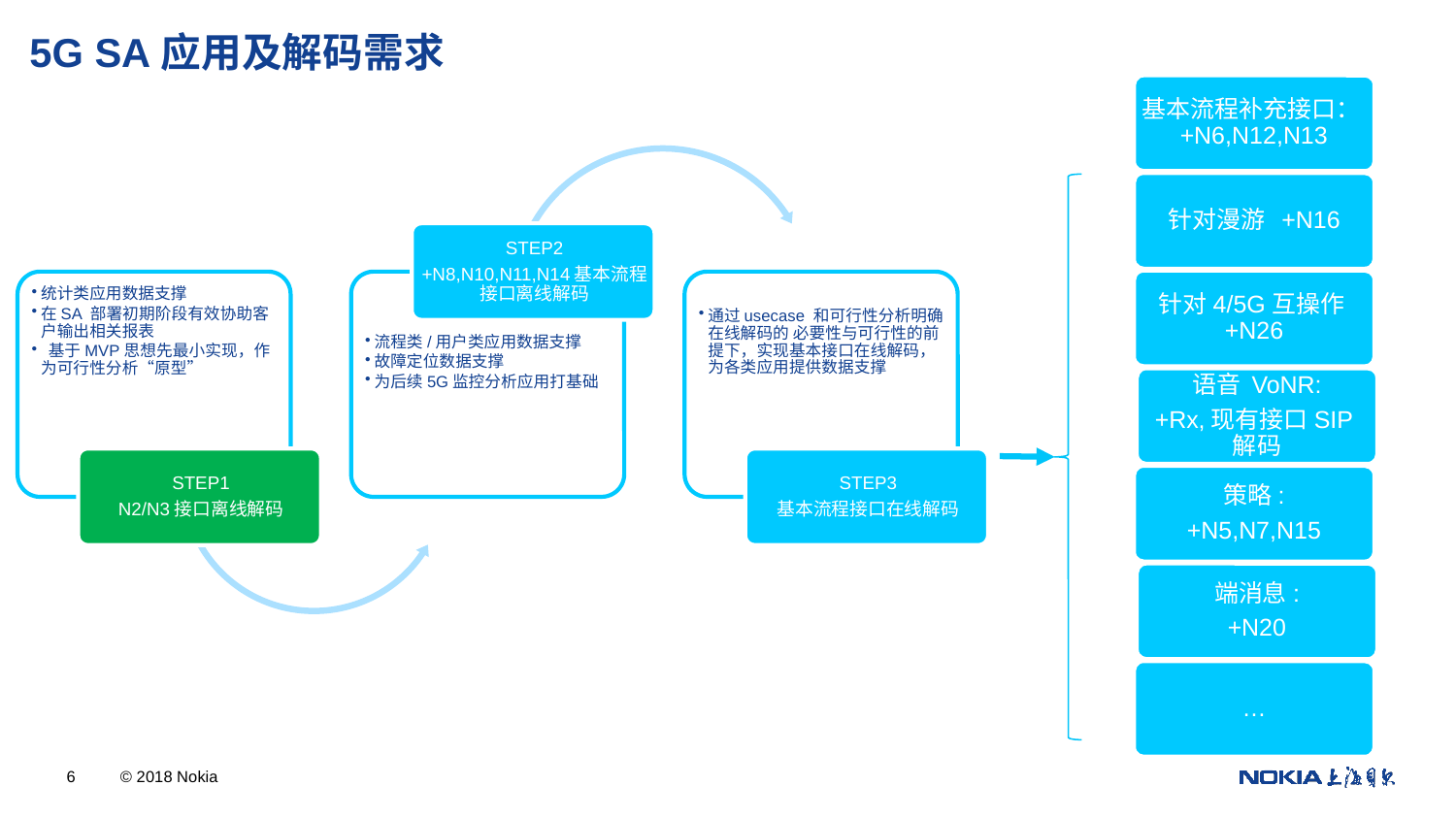

按场景需求解码
统计类应用数据支撑
在SA 部署初期阶段有效协助客户输出相关报表
 基于MVP思想先最小实现，作为可行性分析“原型”

STEP1
N2/N3接口离线解码
流程类/用户类应用数据支撑
故障定位数据支撑
为后续5G监控分析应用打基础
STEP2
+N8,N10,N11,N14基本流程接口离线解码

通过usecase 和可行性分析明确在线解码的 必要性与可行性的前提下，实现基本接口在线解码，为各类应用提供数据支撑
STEP3
基本流程接口在线解码
5G SA应用及解码需求

基本流程补充接口：+N6,N12,N13

针对漫游  +N16

针对4/5G互操作  +N26

语音 VoNR:
+Rx,现有接口SIP解码

策略:
+N5,N7,N15

端消息:
+N20

…